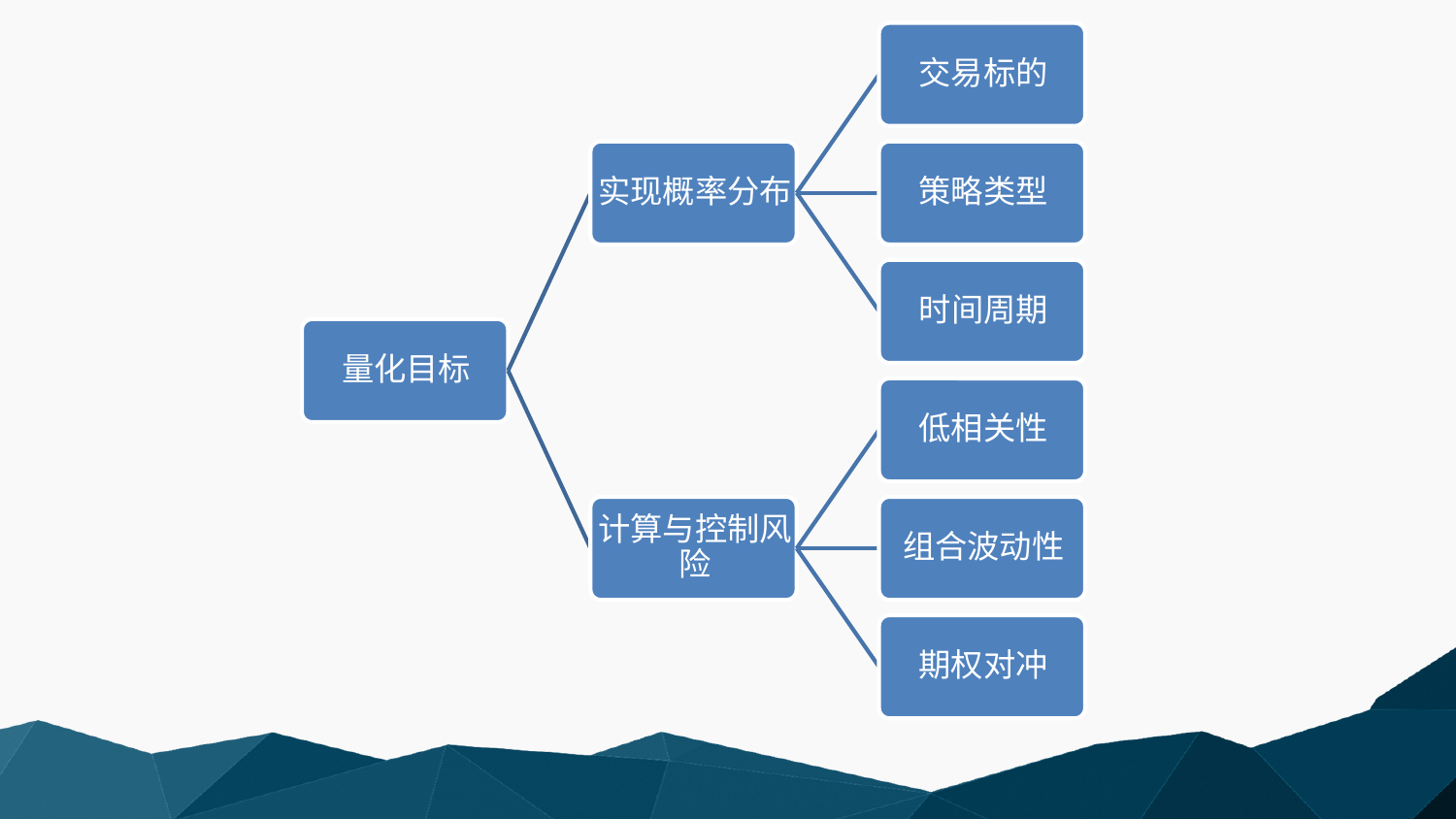

量化目标

实现概率分布

交易标的

策略类型

时间周期

计算与控制风险

低相关性

组合波动性

期权对冲